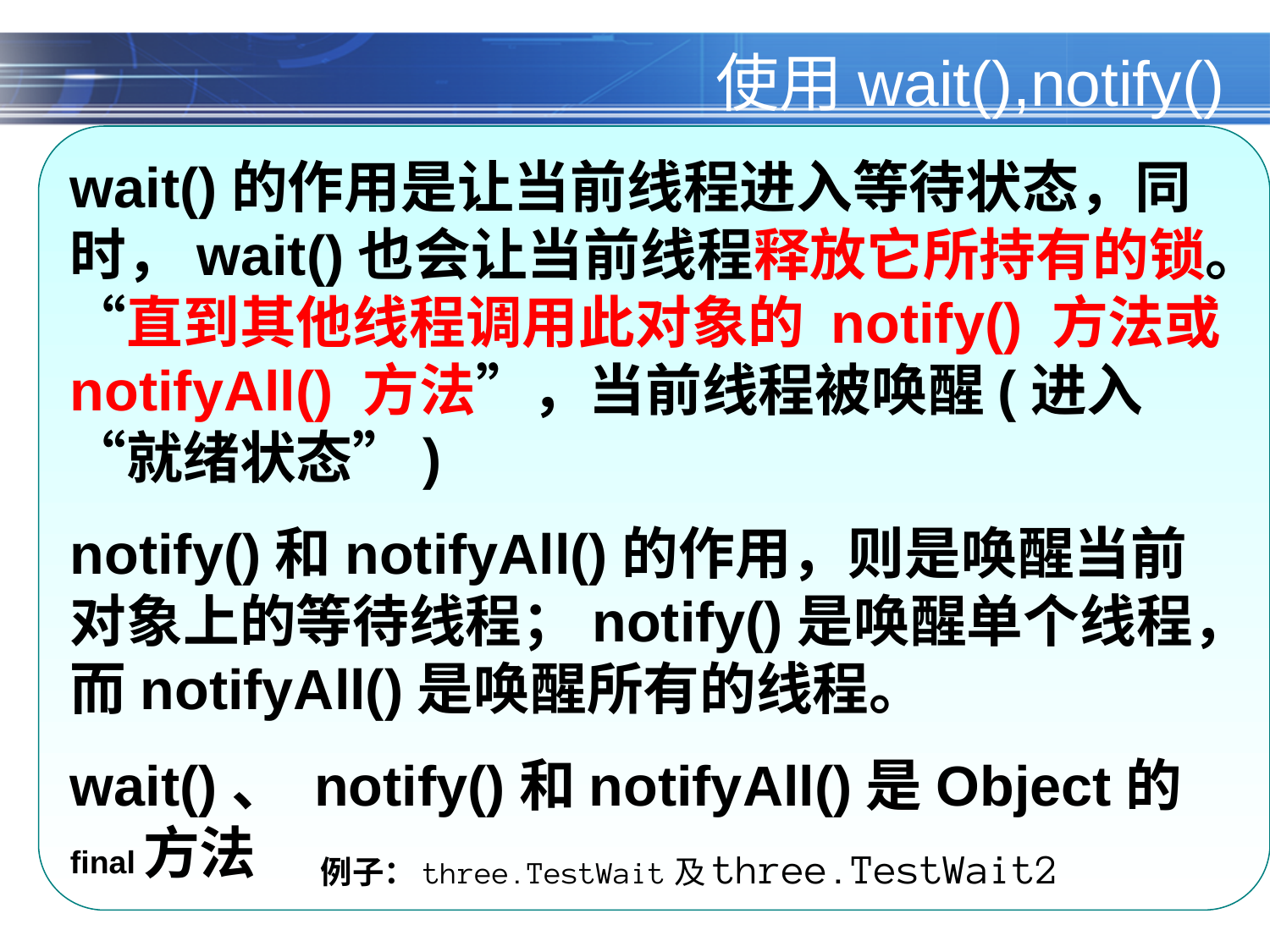

# 使用wait(),notify()
wait()的作用是让当前线程进入等待状态，同时，wait()也会让当前线程释放它所持有的锁。“直到其他线程调用此对象的 notify() 方法或 notifyAll() 方法”，当前线程被唤醒(进入“就绪状态”)
notify()和notifyAll()的作用，则是唤醒当前对象上的等待线程；notify()是唤醒单个线程，而notifyAll()是唤醒所有的线程。
wait()、 notify()和notifyAll()是Object的final方法
例子：three.TestWait及three.TestWait2